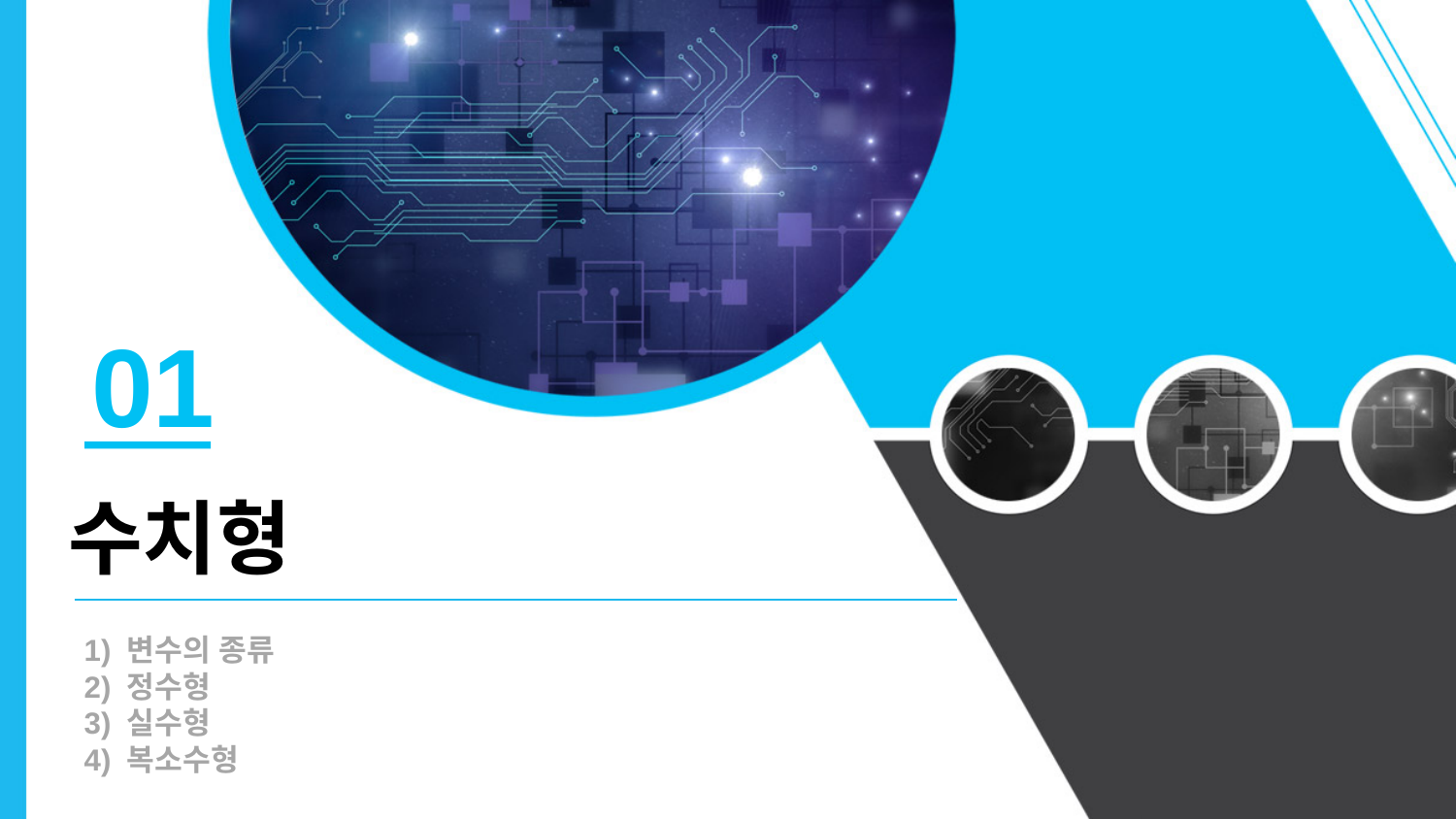

01

수치형
1) 변수의 종류
2) 정수형
3) 실수형
4) 복소수형